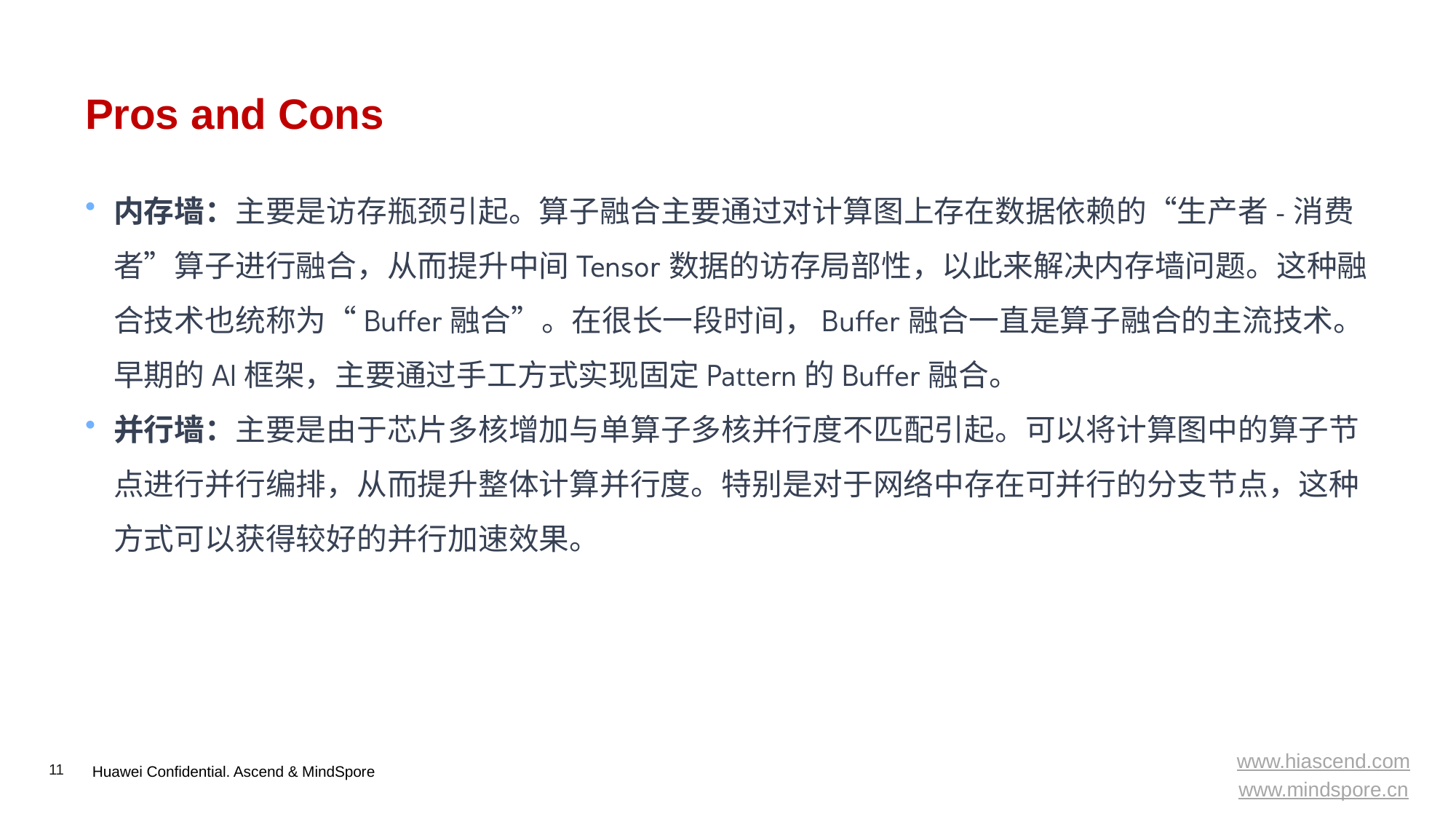

# Pros and Cons
内存墙：主要是访存瓶颈引起。算子融合主要通过对计算图上存在数据依赖的“生产者-消费者”算子进行融合，从而提升中间Tensor数据的访存局部性，以此来解决内存墙问题。这种融合技术也统称为“Buffer融合”。在很长一段时间，Buffer融合一直是算子融合的主流技术。早期的AI框架，主要通过手工方式实现固定Pattern的Buffer融合。
并行墙：主要是由于芯片多核增加与单算子多核并行度不匹配引起。可以将计算图中的算子节点进行并行编排，从而提升整体计算并行度。特别是对于网络中存在可并行的分支节点，这种方式可以获得较好的并行加速效果。